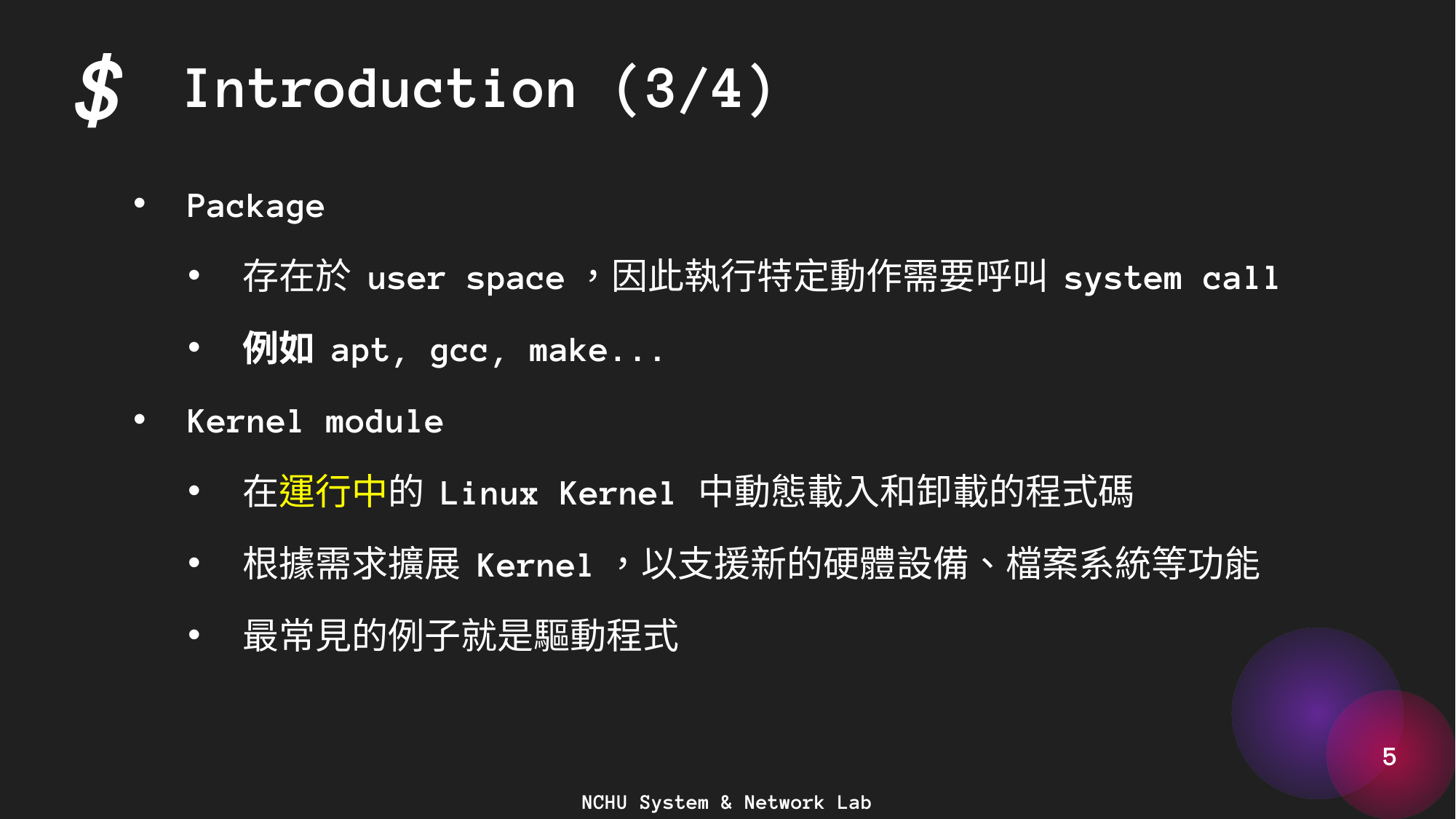

$
Introduction (3/4)
Package
存在於 user space，因此執行特定動作需要呼叫 system call
例如 apt, gcc, make...
Kernel module
在運行中的 Linux Kernel 中動態載入和卸載的程式碼
根據需求擴展 Kernel，以支援新的硬體設備、檔案系統等功能
最常見的例子就是驅動程式

5
NCHU System & Network Lab